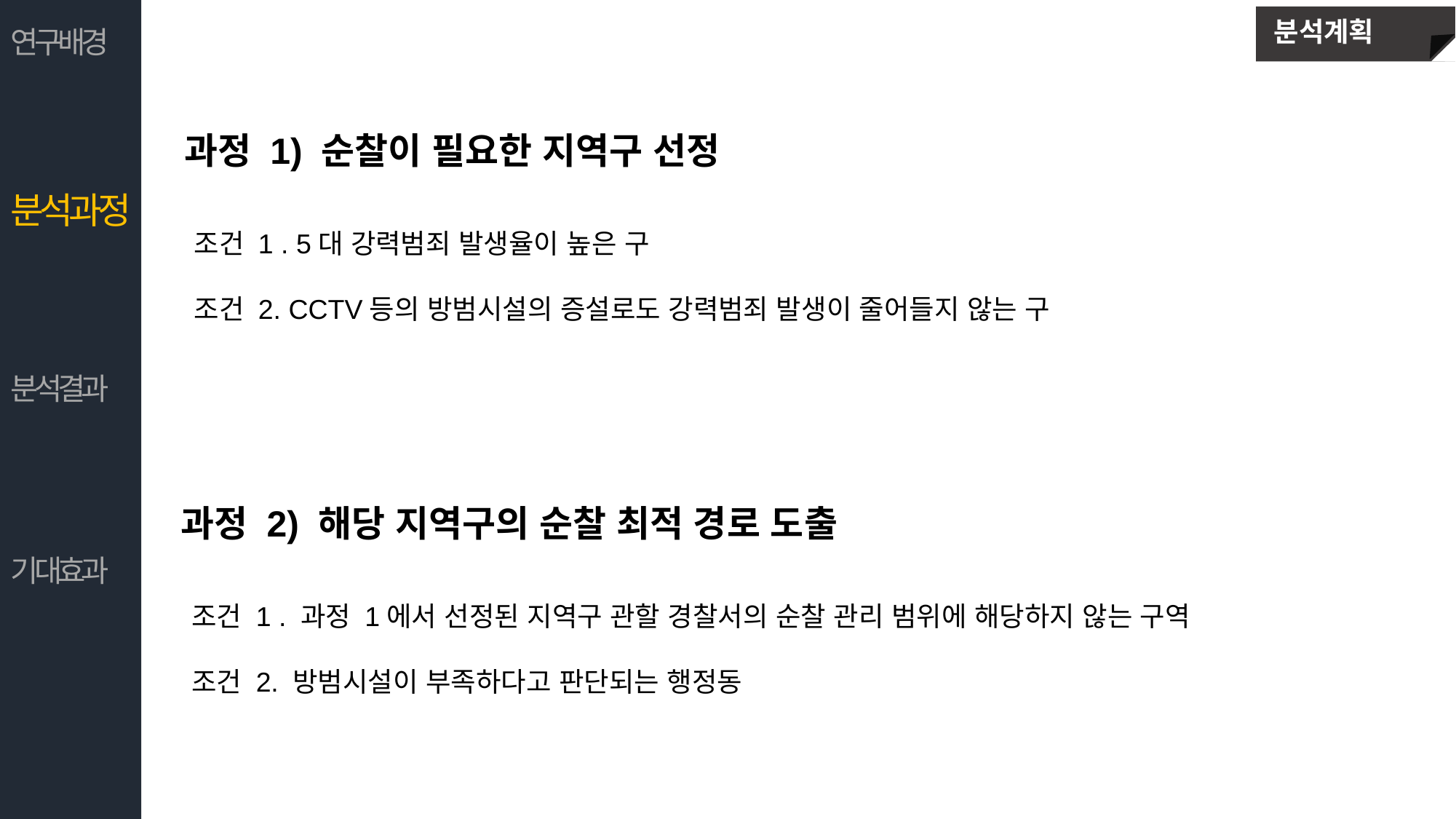

분석계획
연구배경

과정 1) 순찰이 필요한 지역구 선정
분석과정
조건 1 . 5대 강력범죄 발생율이 높은 구

조건 2. CCTV등의 방범시설의 증설로도 강력범죄 발생이 줄어들지 않는 구
분석결과
과정 2) 해당 지역구의 순찰 최적 경로 도출
기대효과
조건 1 . 과정 1에서 선정된 지역구 관할 경찰서의 순찰 관리 범위에 해당하지 않는 구역

조건 2. 방범시설이 부족하다고 판단되는 행정동